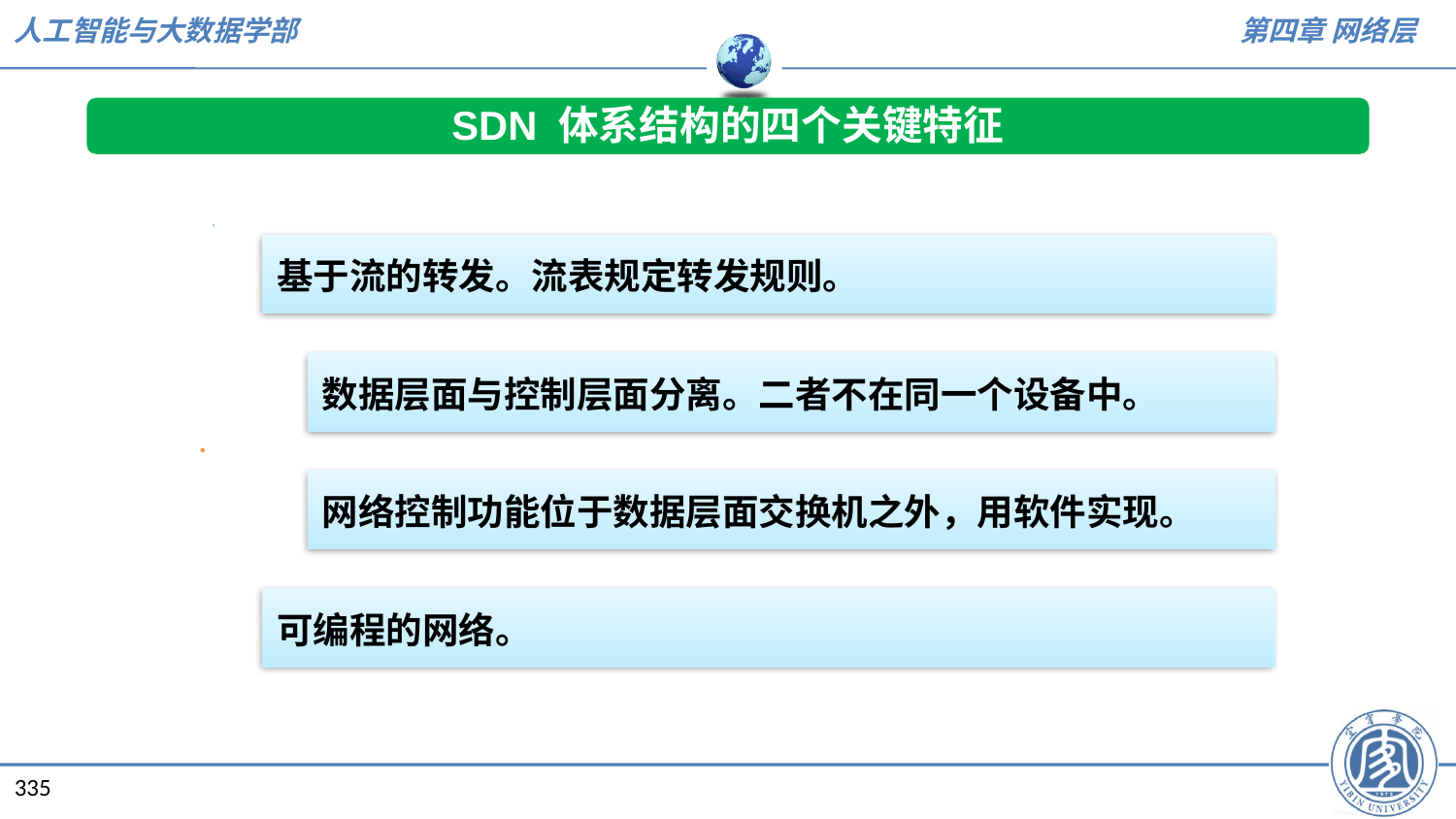

SDN 体系结构的四个关键特征

基于流的转发。流表规定转发规则。
数据层面与控制层面分离。二者不在同一个设备中。
网络控制功能位于数据层面交换机之外，用软件实现。
可编程的网络。
335